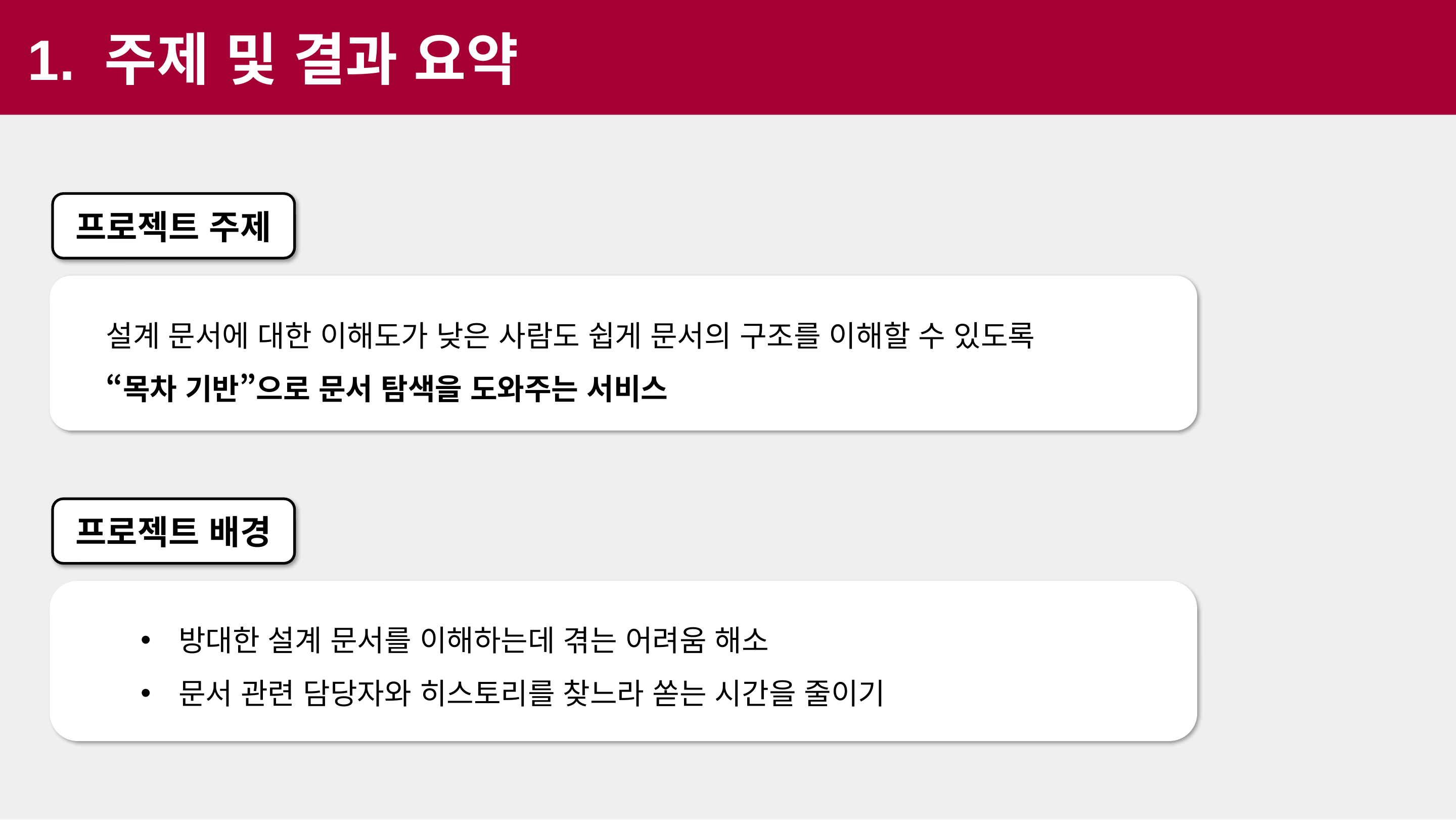

1. 주제 및 결과 요약
프로젝트 주제

설계 문서에 대한 이해도가 낮은 사람도 쉽게 문서의 구조를 이해할 수 있도록
“목차 기반”으로 문서 탐색을 도와주는 서비스

프로젝트 배경

방대한 설계 문서를 이해하는데 겪는 어려움 해소
문서 관련 담당자와 히스토리를 찾느라 쏟는 시간을 줄이기